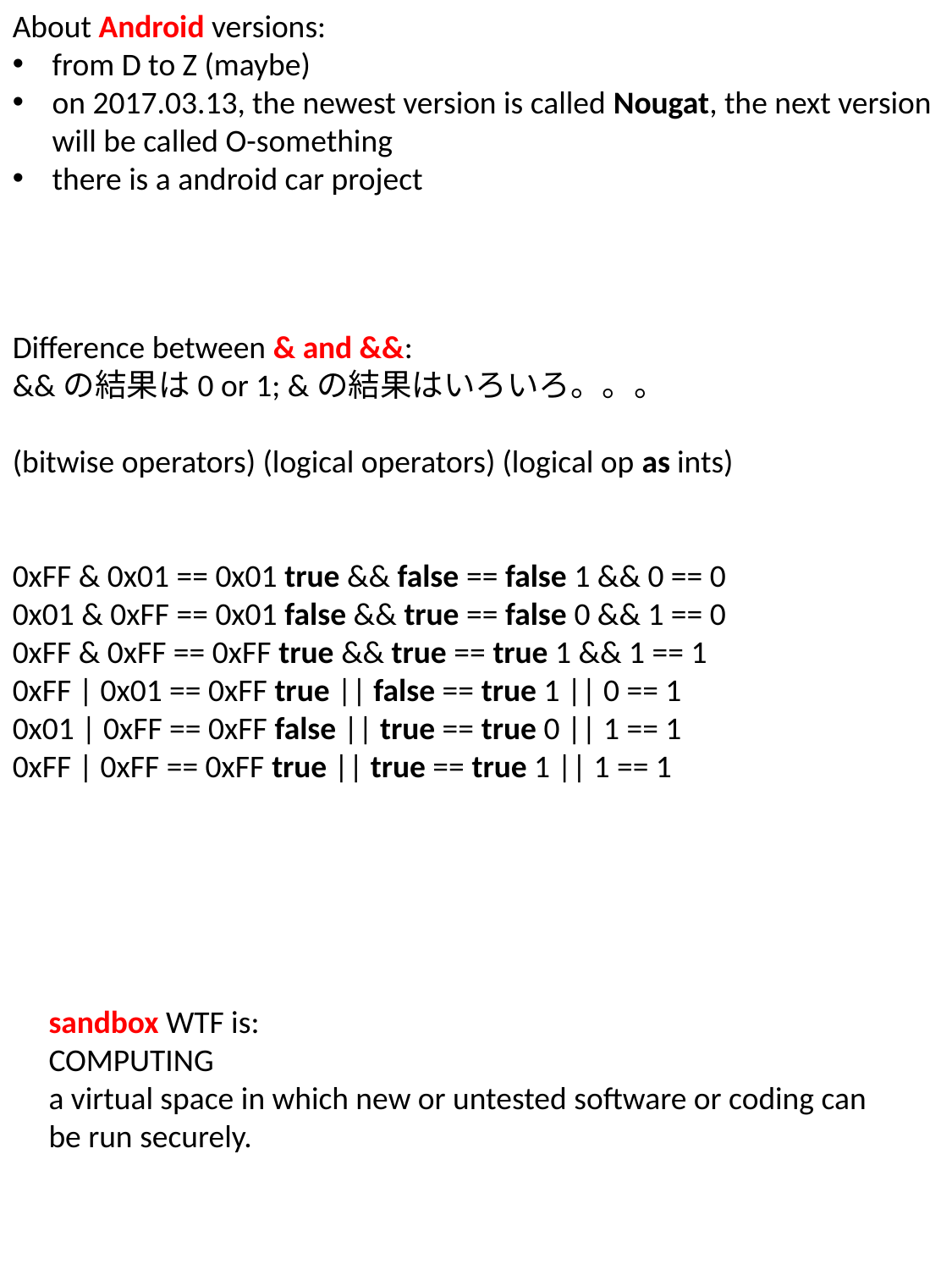

About Android versions:
from D to Z (maybe)
on 2017.03.13, the newest version is called Nougat, the next version will be called O-something
there is a android car project
Difference between & and &&:
&&の結果は0 or 1; &の結果はいろいろ。。。

(bitwise operators) (logical operators) (logical op as ints)

0xFF & 0x01 == 0x01 true && false == false 1 && 0 == 0
0x01 & 0xFF == 0x01 false && true == false 0 && 1 == 0
0xFF & 0xFF == 0xFF true && true == true 1 && 1 == 1
0xFF | 0x01 == 0xFF true || false == true 1 || 0 == 1
0x01 | 0xFF == 0xFF false || true == true 0 || 1 == 1
0xFF | 0xFF == 0xFF true || true == true 1 || 1 == 1
sandbox WTF is:
COMPUTING
a virtual space in which new or untested software or coding can be run securely.